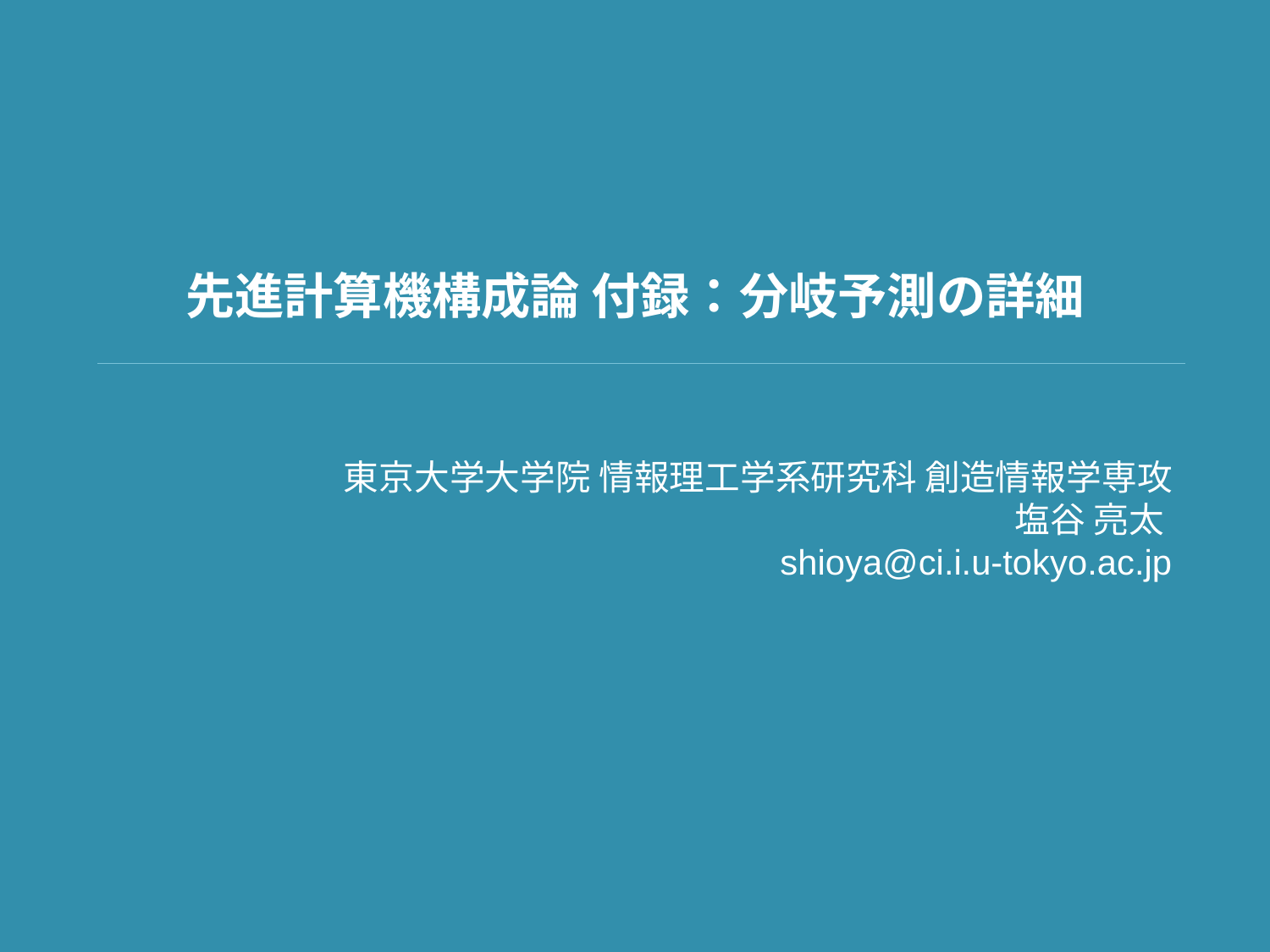

# 先進計算機構成論 付録：分岐予測の詳細
東京大学大学院 情報理工学系研究科 創造情報学専攻
塩谷 亮太
shioya@ci.i.u-tokyo.ac.jp